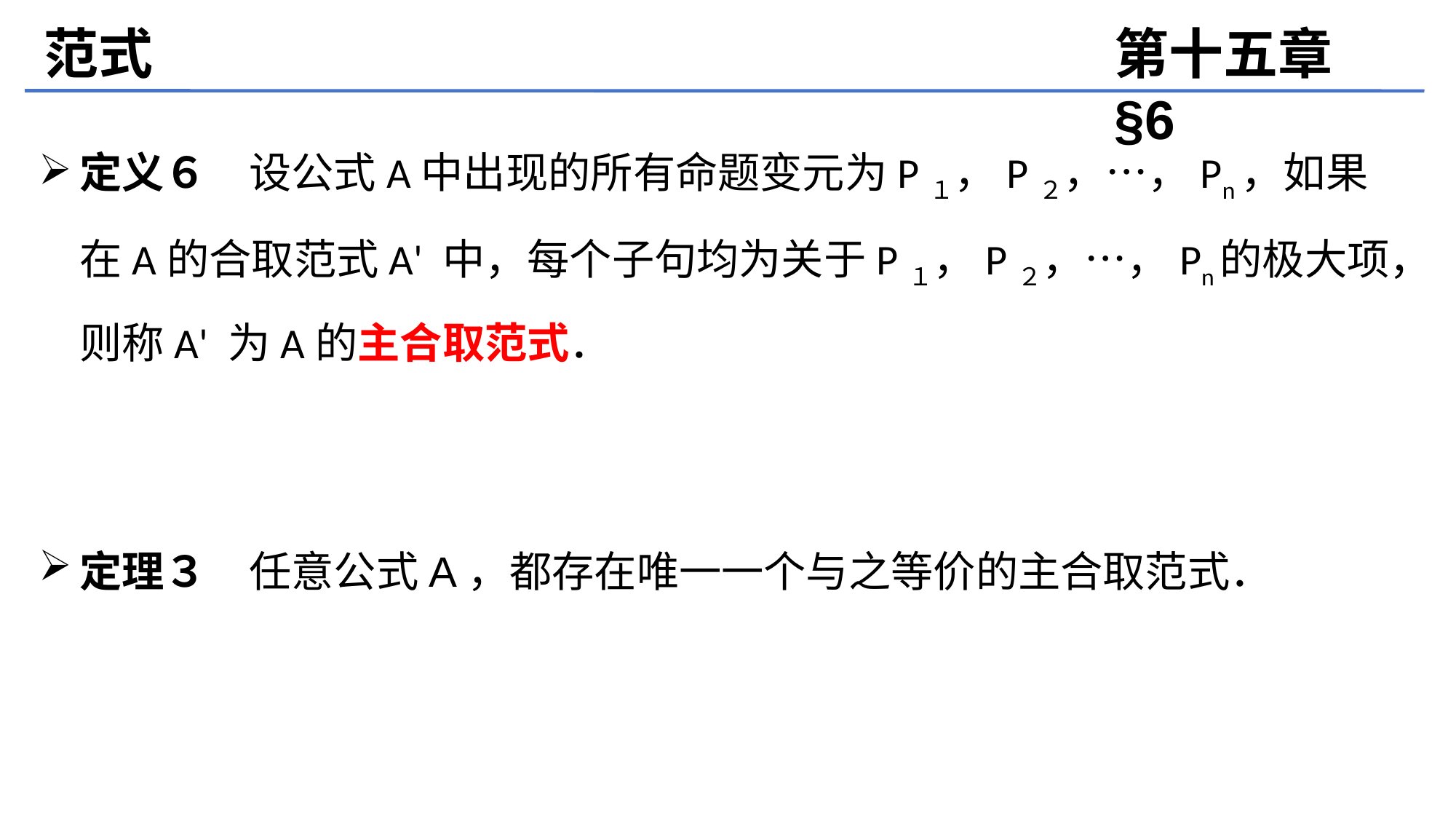

范式
第十五章 §6
定义６　设公式A中出现的所有命题变元为P１，P２，…，Pn，如果在A的合取范式A' 中，每个子句均为关于P１，P２，…，Pn的极大项，则称A' 为A的主合取范式．

定理３　任意公式A，都存在唯一一个与之等价的主合取范式．